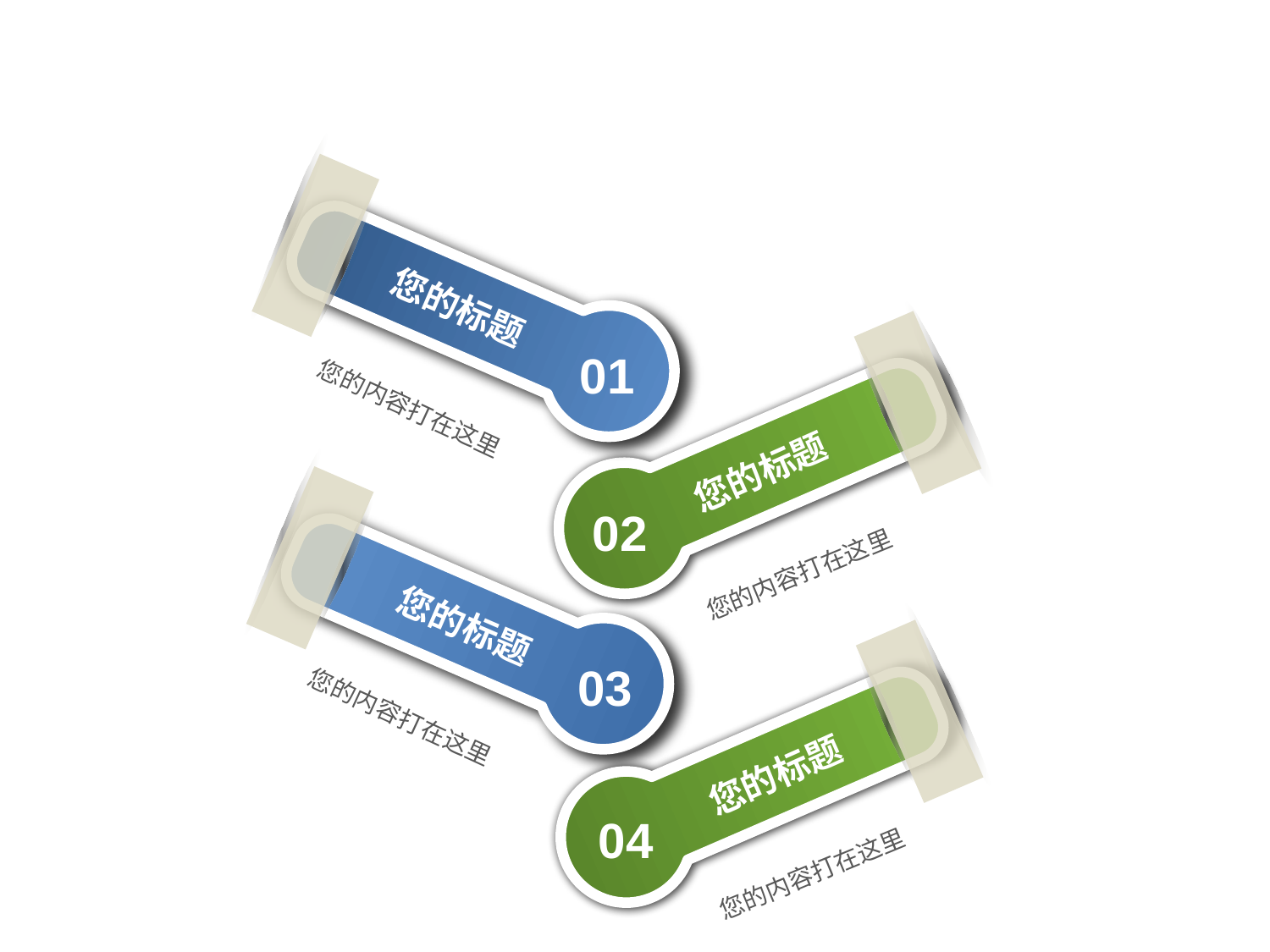

#

您的标题

01
您的内容打在这里

您的标题

02

您的内容打在这里
您的标题

03

您的内容打在这里
您的标题
04
您的内容打在这里